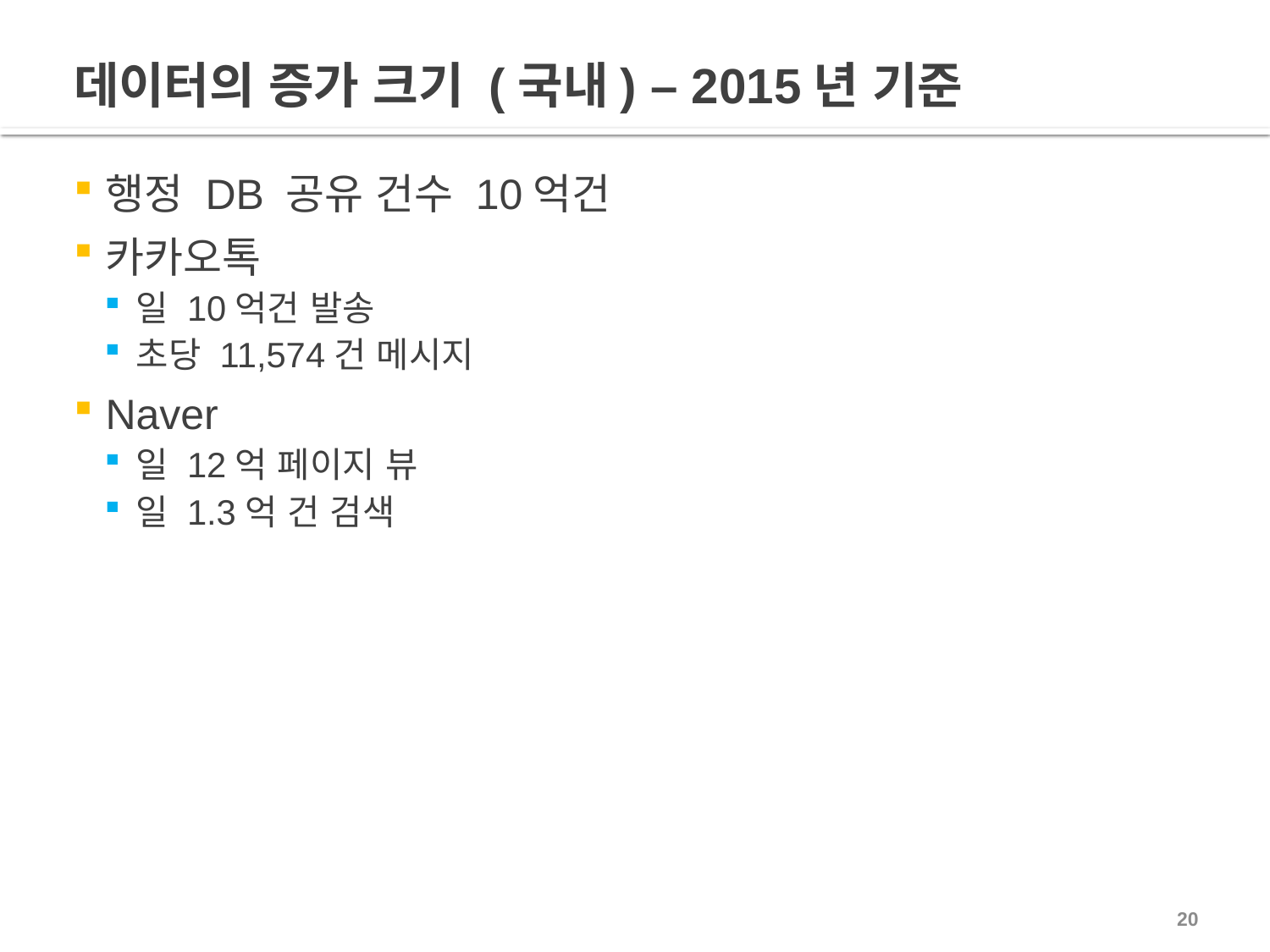

# 데이터의 증가 크기 (국내) – 2015년 기준
행정 DB 공유 건수 10억건
카카오톡
일 10억건 발송
초당 11,574건 메시지
Naver
일 12억 페이지 뷰
일 1.3억 건 검색

20